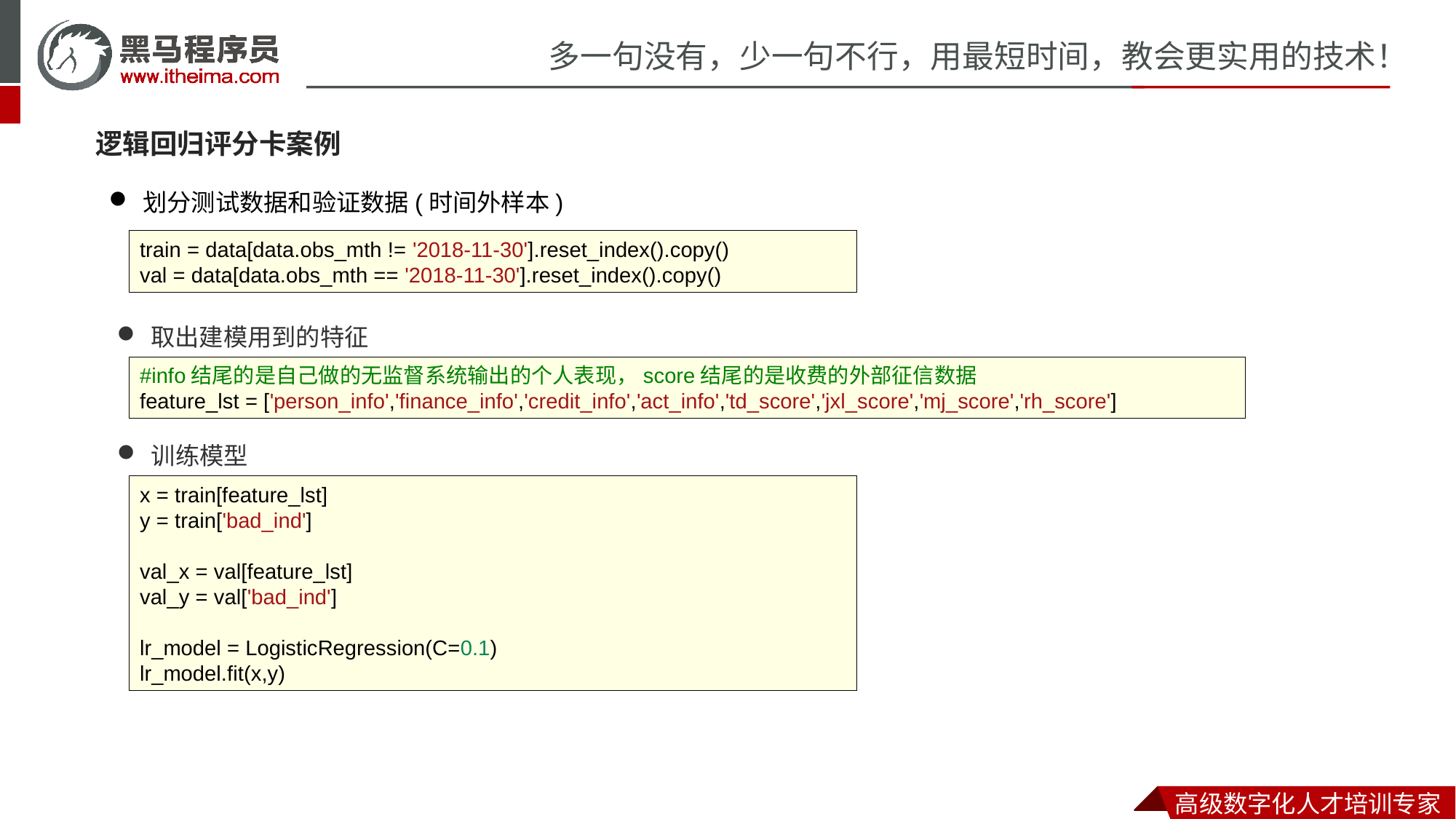

逻辑回归评分卡案例
划分测试数据和验证数据(时间外样本)
train = data[data.obs_mth != '2018-11-30'].reset_index().copy()
val = data[data.obs_mth == '2018-11-30'].reset_index().copy()
取出建模用到的特征
#info结尾的是自己做的无监督系统输出的个人表现，score结尾的是收费的外部征信数据
feature_lst = ['person_info','finance_info','credit_info','act_info','td_score','jxl_score','mj_score','rh_score']
训练模型
x = train[feature_lst]
y = train['bad_ind']
val_x = val[feature_lst]
val_y = val['bad_ind']
lr_model = LogisticRegression(C=0.1)
lr_model.fit(x,y)